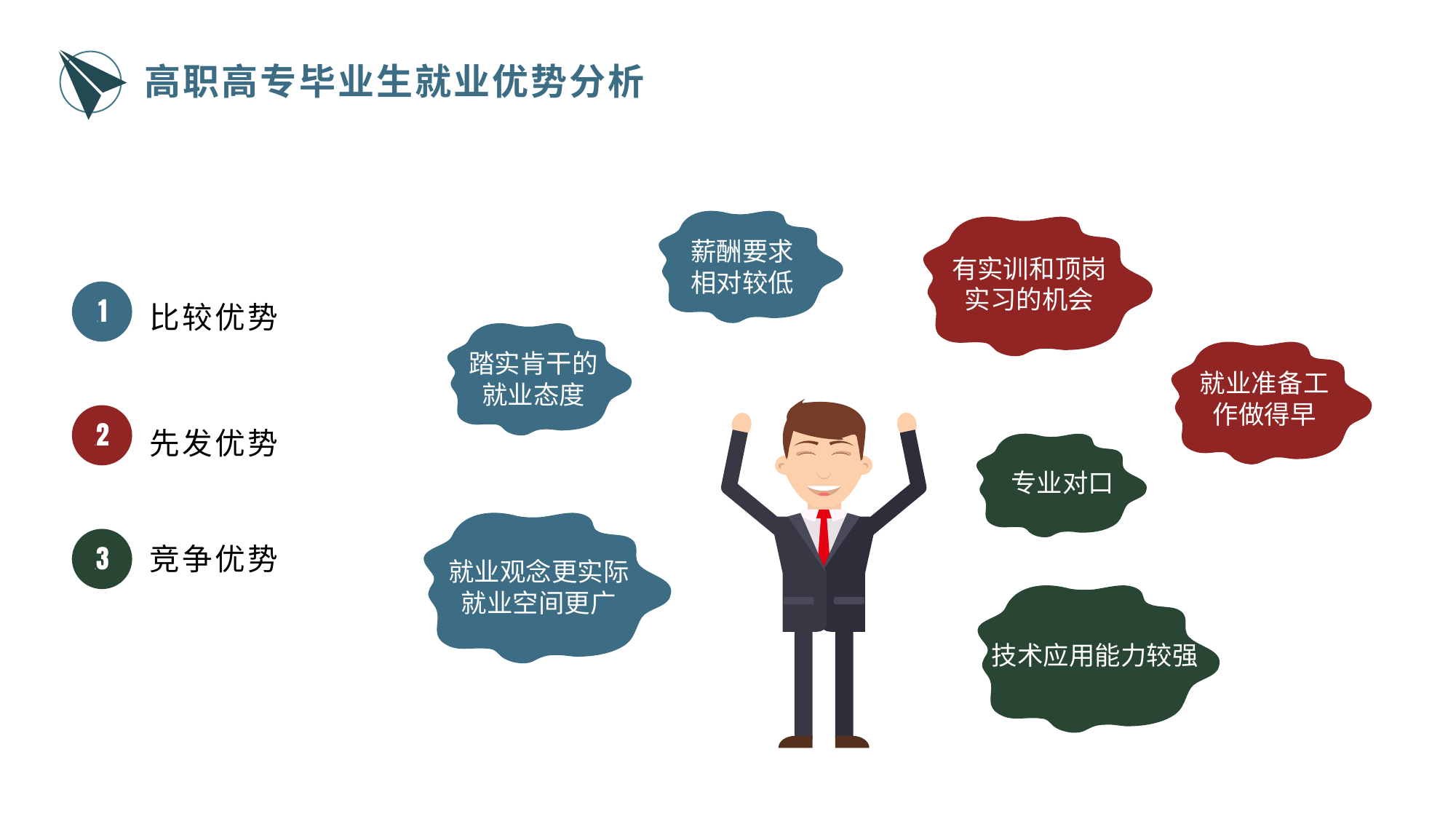

高职高专毕业生就业优势分析

薪酬要求
相对较低
有实训和顶岗实习的机会
0 1
比较优势

踏实肯干的
就业态度
就业准备工作做得早

0 2
先发优势

专业对口

0 3
竞争优势
就业观念更实际
就业空间更广

技术应用能力较强